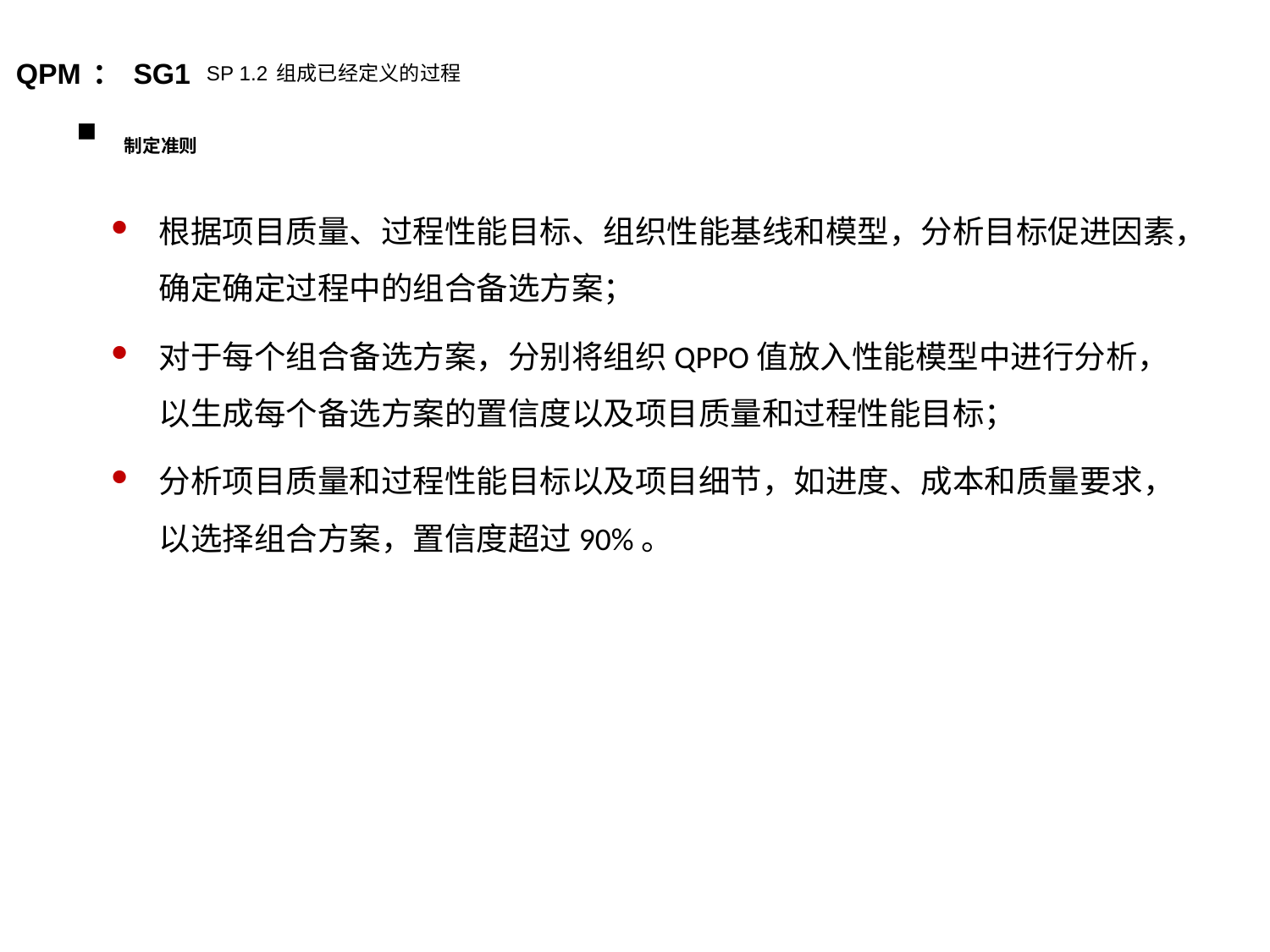

QPM：SG1  SP 1.2组成已经定义的过程
制定准则
根据项目质量、过程性能目标、组织性能基线和模型，分析目标促进因素，确定确定过程中的组合备选方案；
对于每个组合备选方案，分别将组织QPPO值放入性能模型中进行分析，以生成每个备选方案的置信度以及项目质量和过程性能目标；
分析项目质量和过程性能目标以及项目细节，如进度、成本和质量要求，以选择组合方案，置信度超过90%。